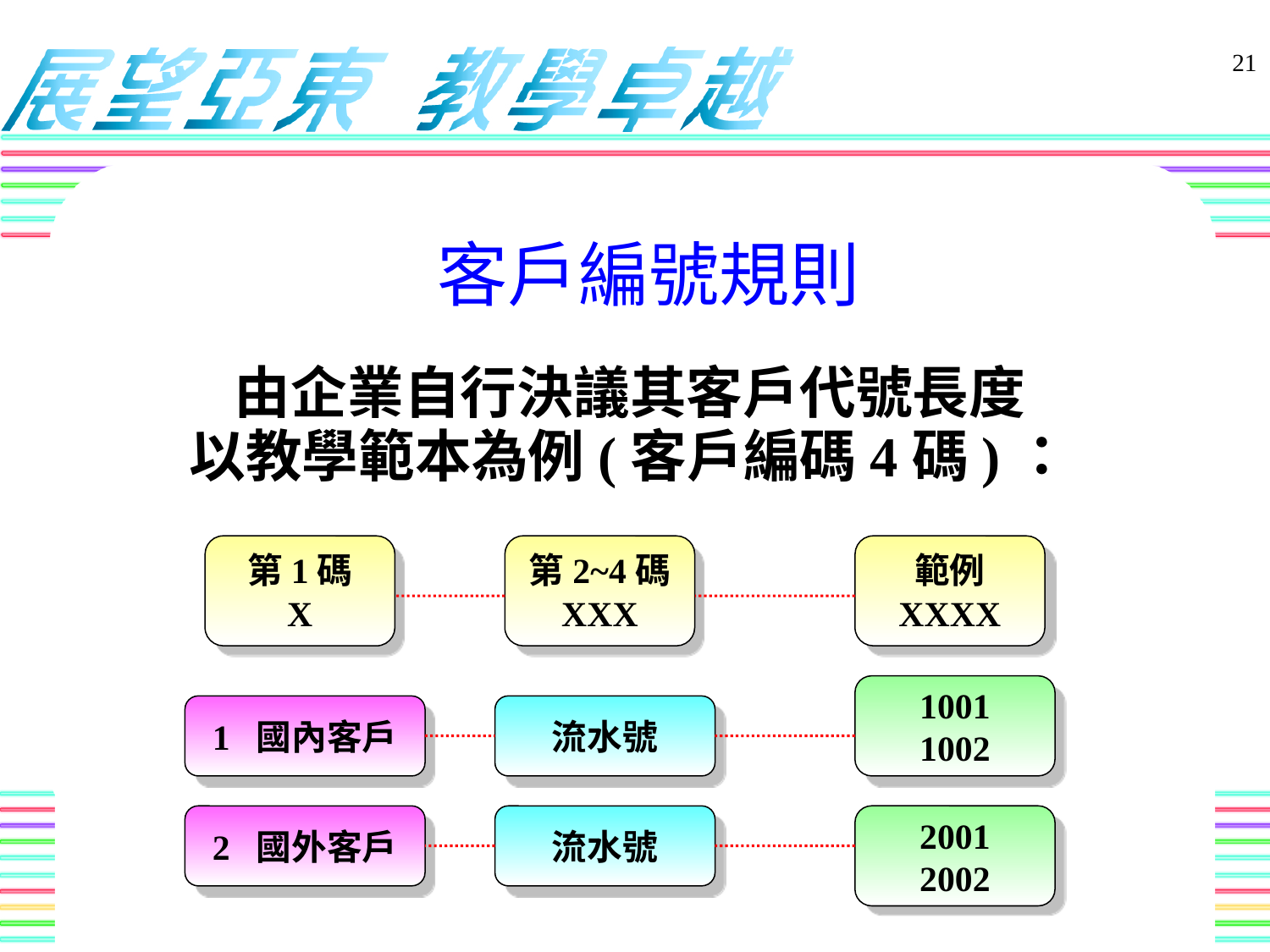

21
客戶編號規則
由企業自行決議其客戶代號長度
以教學範本為例(客戶編碼4碼)：

第1碼
X
第2~4碼
XXX
範例
XXXX

1001
1002
1  國內客戶
流水號

2  國外客戶
流水號
2001
2002